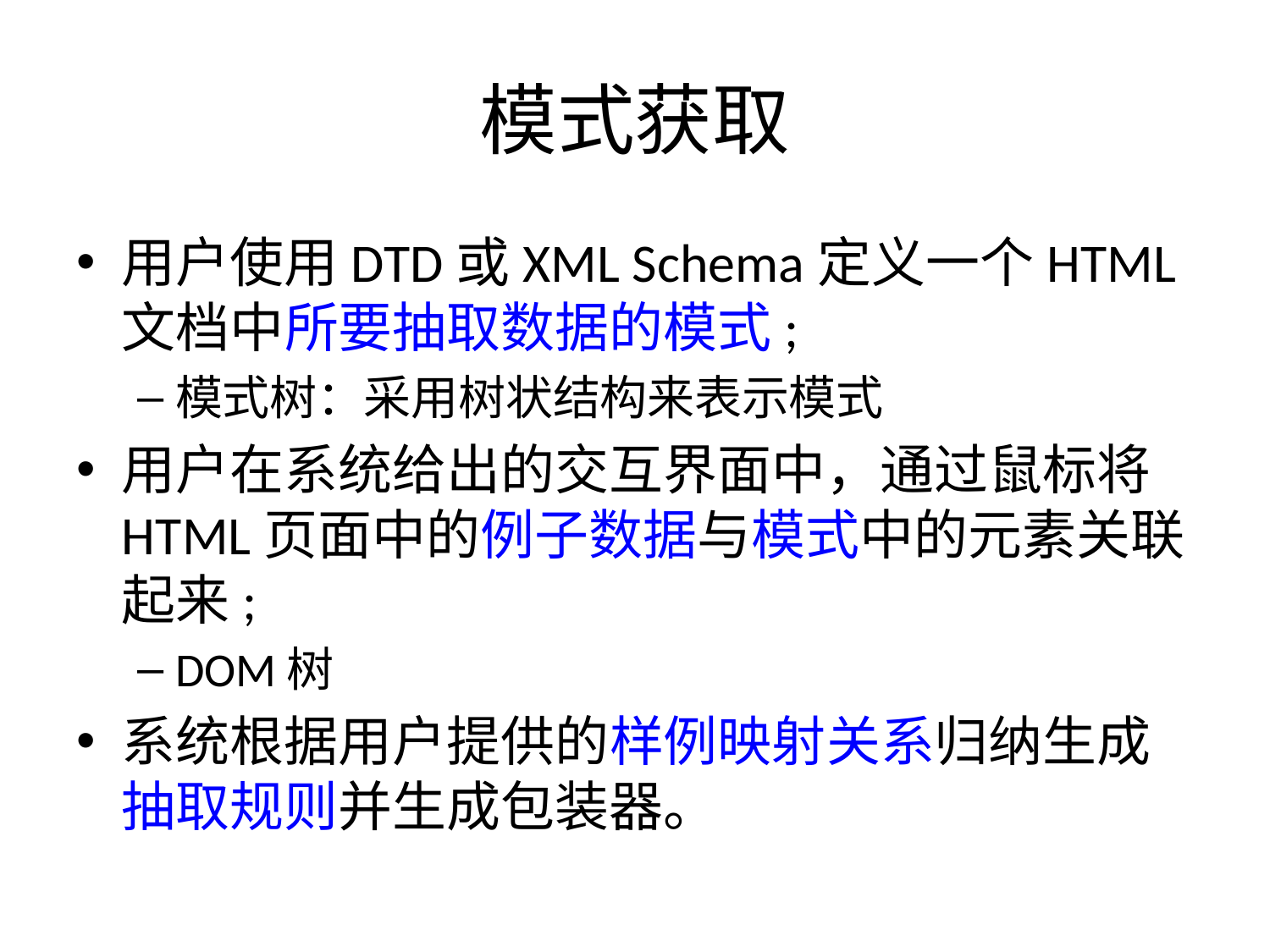

# 模式获取
用户使用DTD或XML Schema定义一个HTML文档中所要抽取数据的模式;
模式树：采用树状结构来表示模式
用户在系统给出的交互界面中，通过鼠标将HTML页面中的例子数据与模式中的元素关联起来;
DOM树
系统根据用户提供的样例映射关系归纳生成抽取规则并生成包装器。